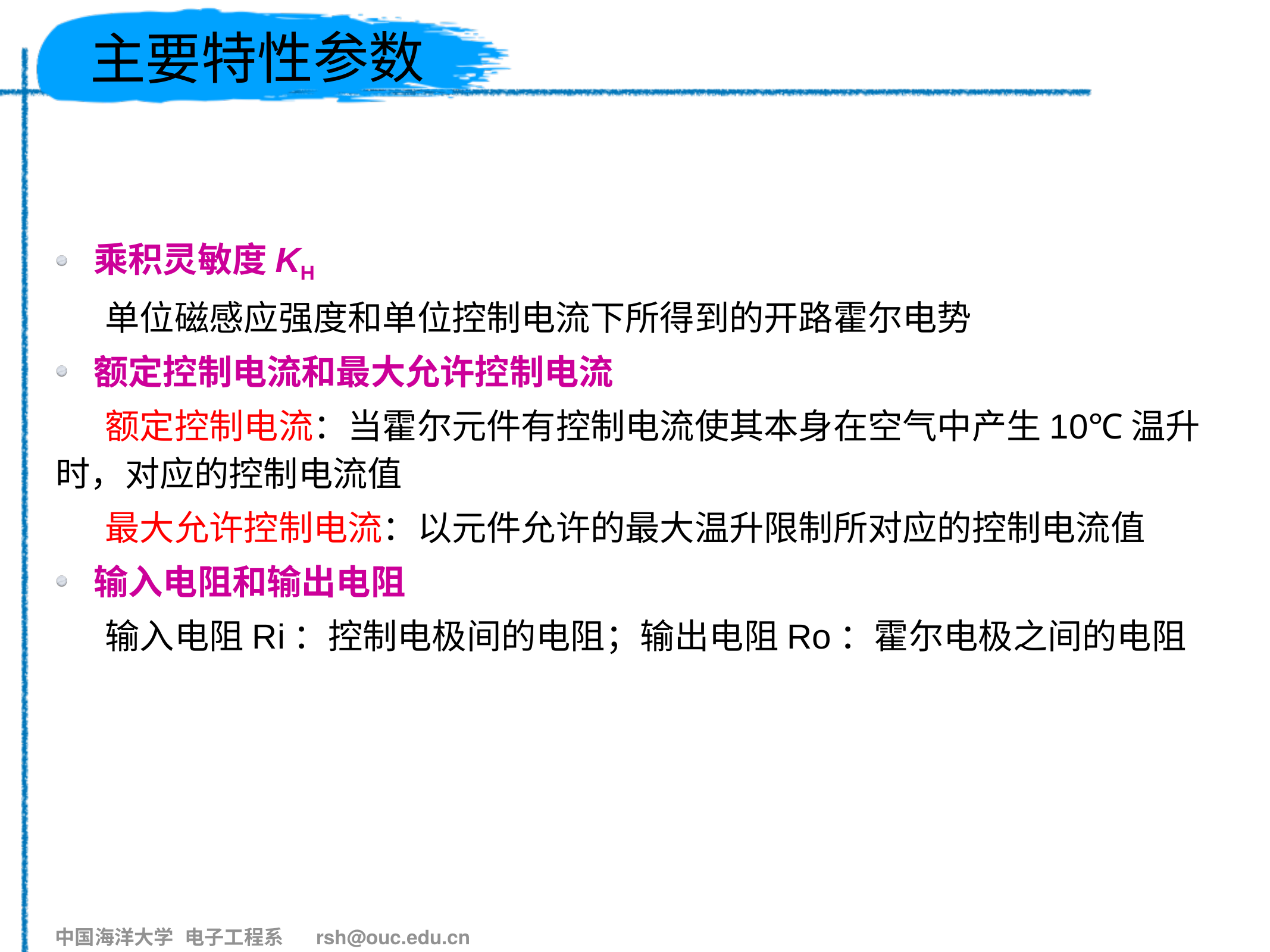

# 主要特性参数
乘积灵敏度KH
单位磁感应强度和单位控制电流下所得到的开路霍尔电势
额定控制电流和最大允许控制电流
额定控制电流：当霍尔元件有控制电流使其本身在空气中产生10℃温升时，对应的控制电流值
最大允许控制电流：以元件允许的最大温升限制所对应的控制电流值
输入电阻和输出电阻
输入电阻Ri：控制电极间的电阻；输出电阻Ro：霍尔电极之间的电阻